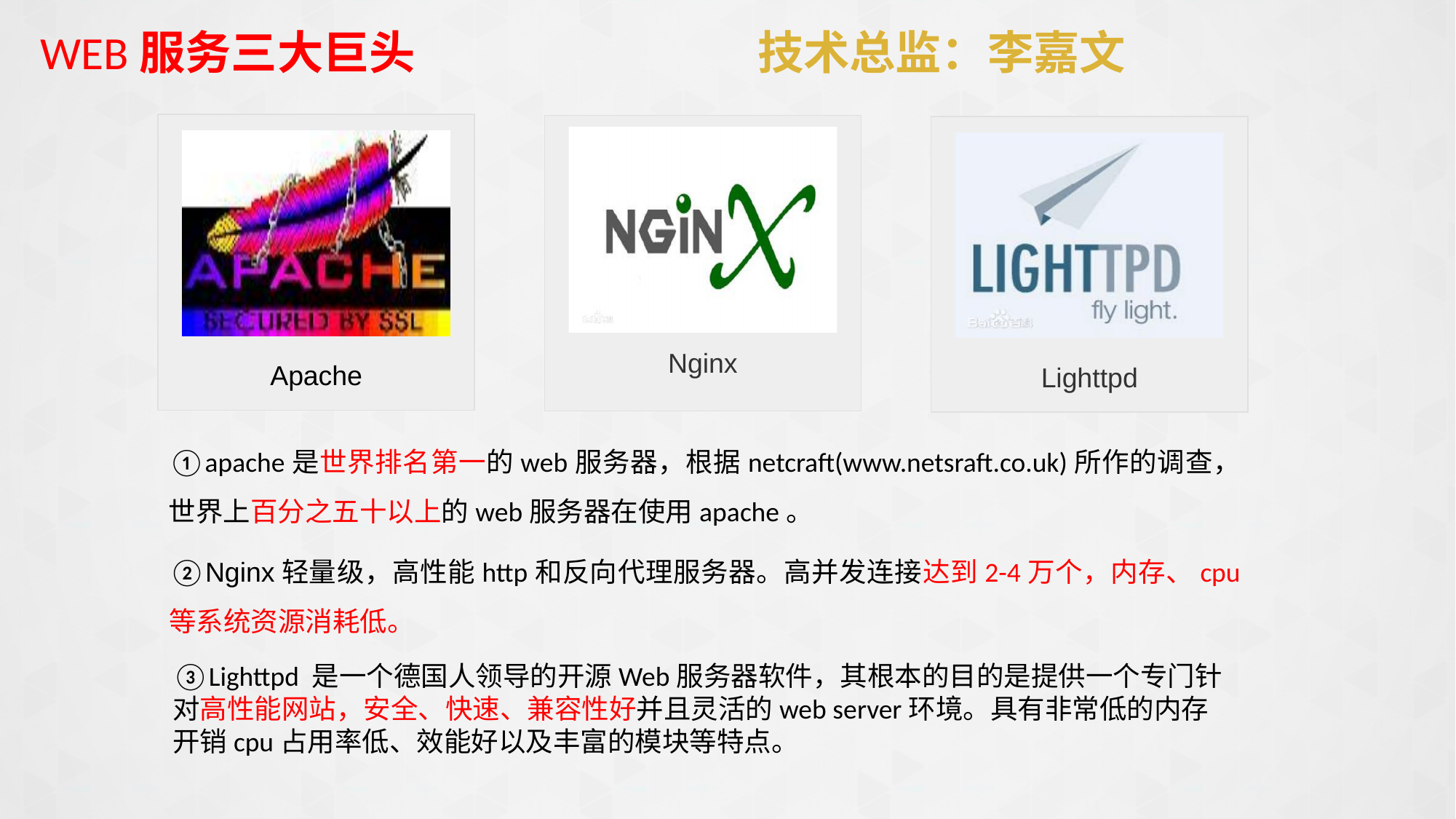

WEB服务三大巨头                                 技术总监：李嘉文

Nginx
Apache
Lighttpd
①apache是世界排名第一的web服务器，根据netcraft(www.netsraft.co.uk)所作的调查，世界上百分之五十以上的web服务器在使用apache。

②Nginx轻量级，高性能http和反向代理服务器。高并发连接达到2-4万个，内存、cpu等系统资源消耗低。
③Lighttpd 是一个德国人领导的开源Web服务器软件，其根本的目的是提供一个专门针对高性能网站，安全、快速、兼容性好并且灵活的web server环境。具有非常低的内存开销cpu占用率低、效能好以及丰富的模块等特点。